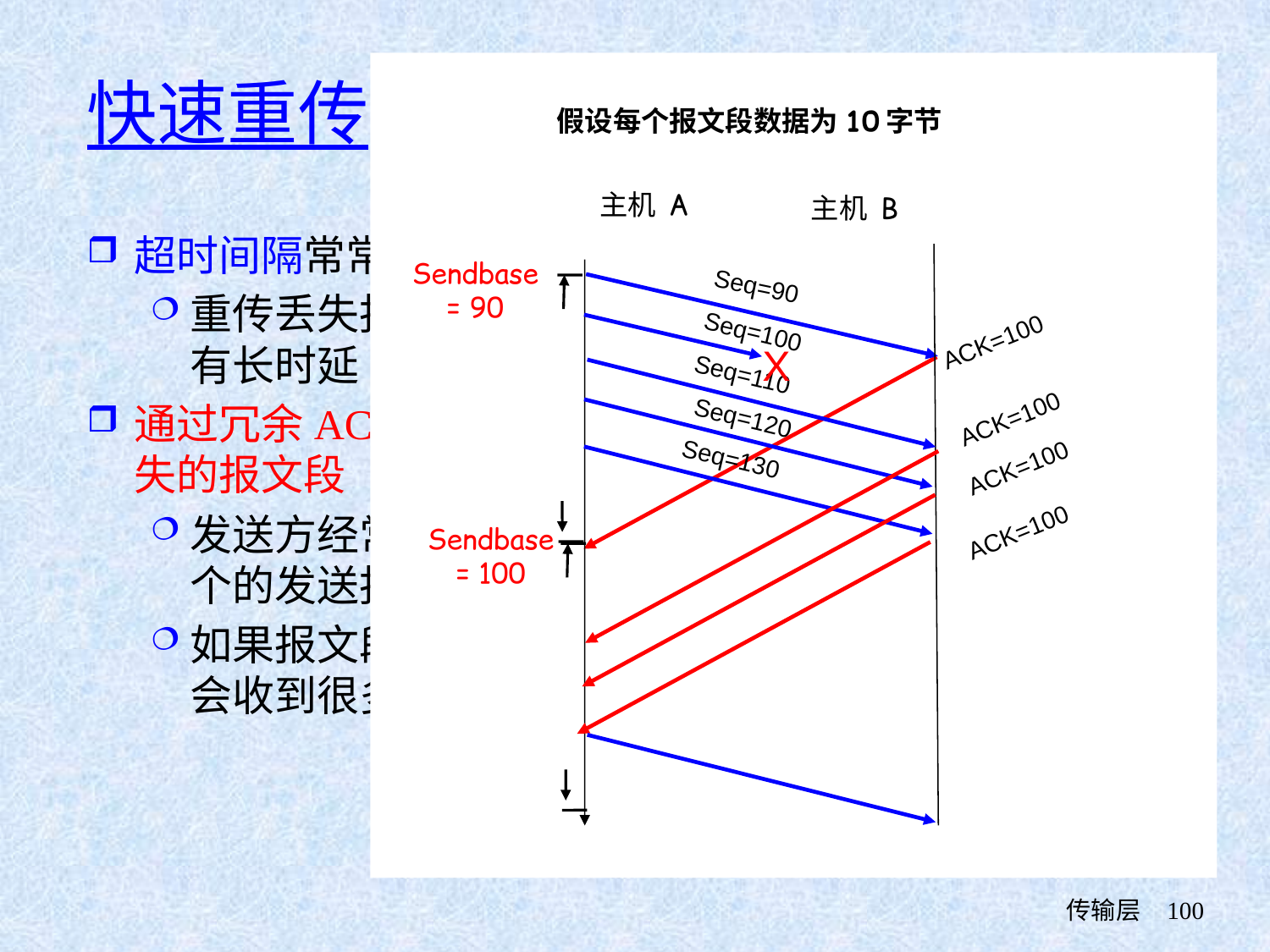

# 快速重传

假设每个报文段数据为10字节
主机 A
主机 B

Sendbase
= 90

Seq=90

Seq=100

ACK=100
X
Seq=110

ACK=100
Seq=120

Seq=130
ACK=100

ACK=100
Sendbase
= 100

超时间隔常常相对较长:
重传丢失报文段以前有长时延
通过冗余ACK，检测丢失的报文段
发送方经常一个接一个的发送报文段
如果报文段丢失，将会收到很多重复ACK

如果对相同数据，发送方收到3个冗余ACK, 假定被确认的报文段以后的报文段丢失了:
快速重传: 在定时器超时之前重传
何时会产生冗余的ACK？
 传输层
100